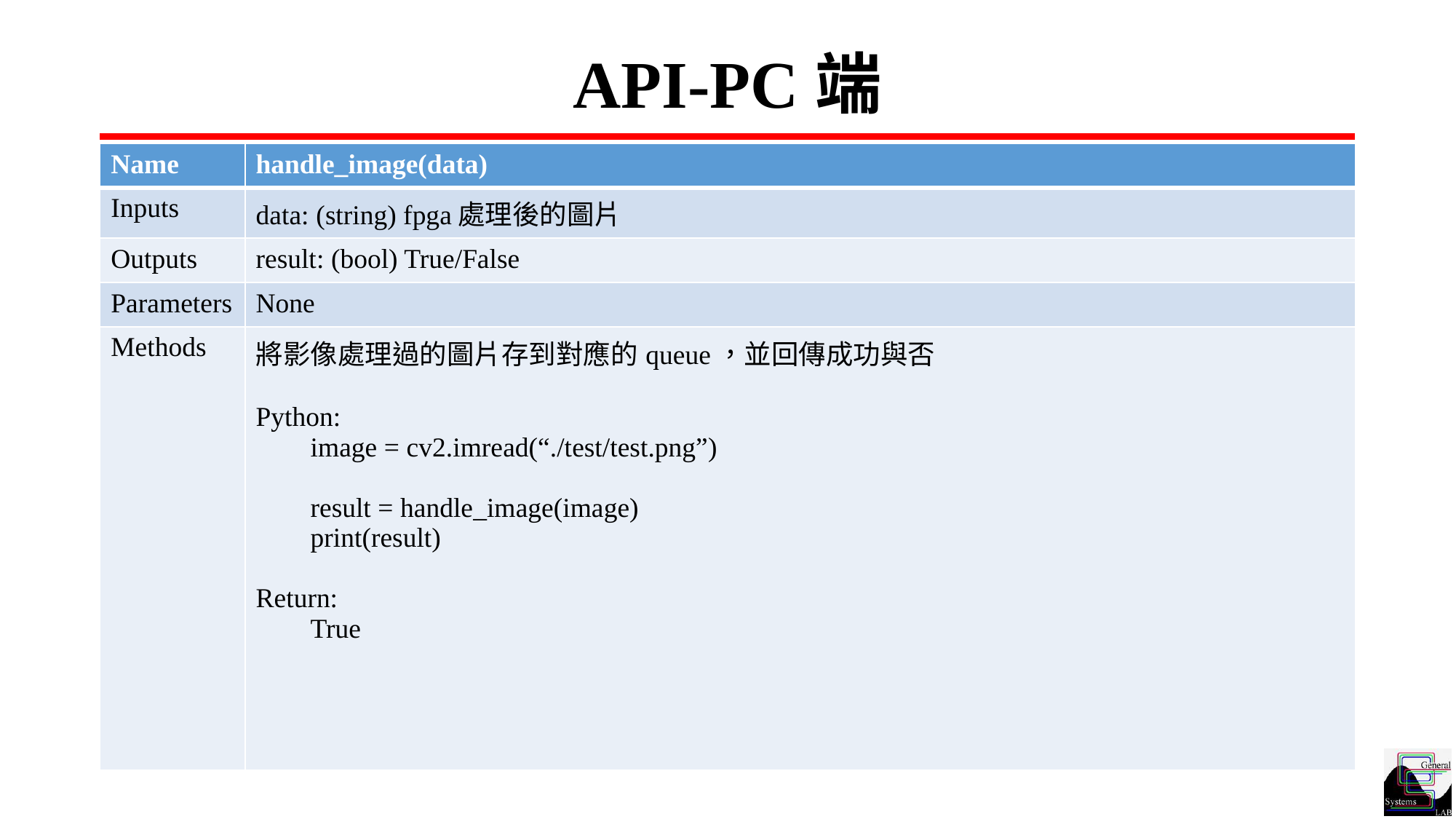

# API-PC端
| Name | handle\_image(data) |
| --- | --- |
| Inputs | data: (string) fpga處理後的圖片 |
| Outputs | result: (bool) True/False |
| Parameters | None |
| Methods | 將影像處理過的圖片存到對應的queue，並回傳成功與否 Python: image = cv2.imread(“./test/test.png”) result = handle\_image(image) print(result) Return: True |